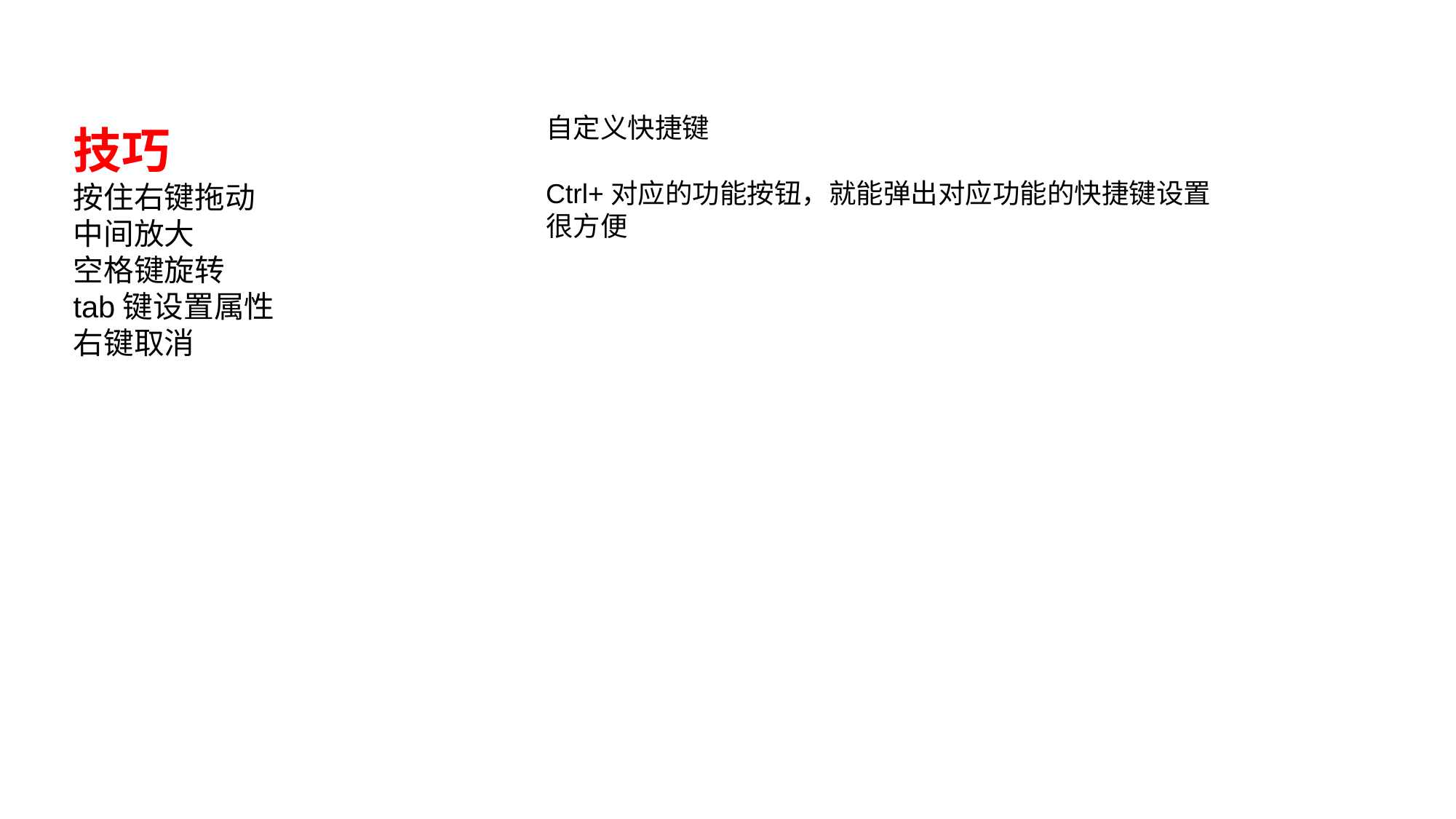

自定义快捷键

Ctrl+对应的功能按钮，就能弹出对应功能的快捷键设置
很方便
技巧
按住右键拖动
中间放大
空格键旋转
tab键设置属性
右键取消